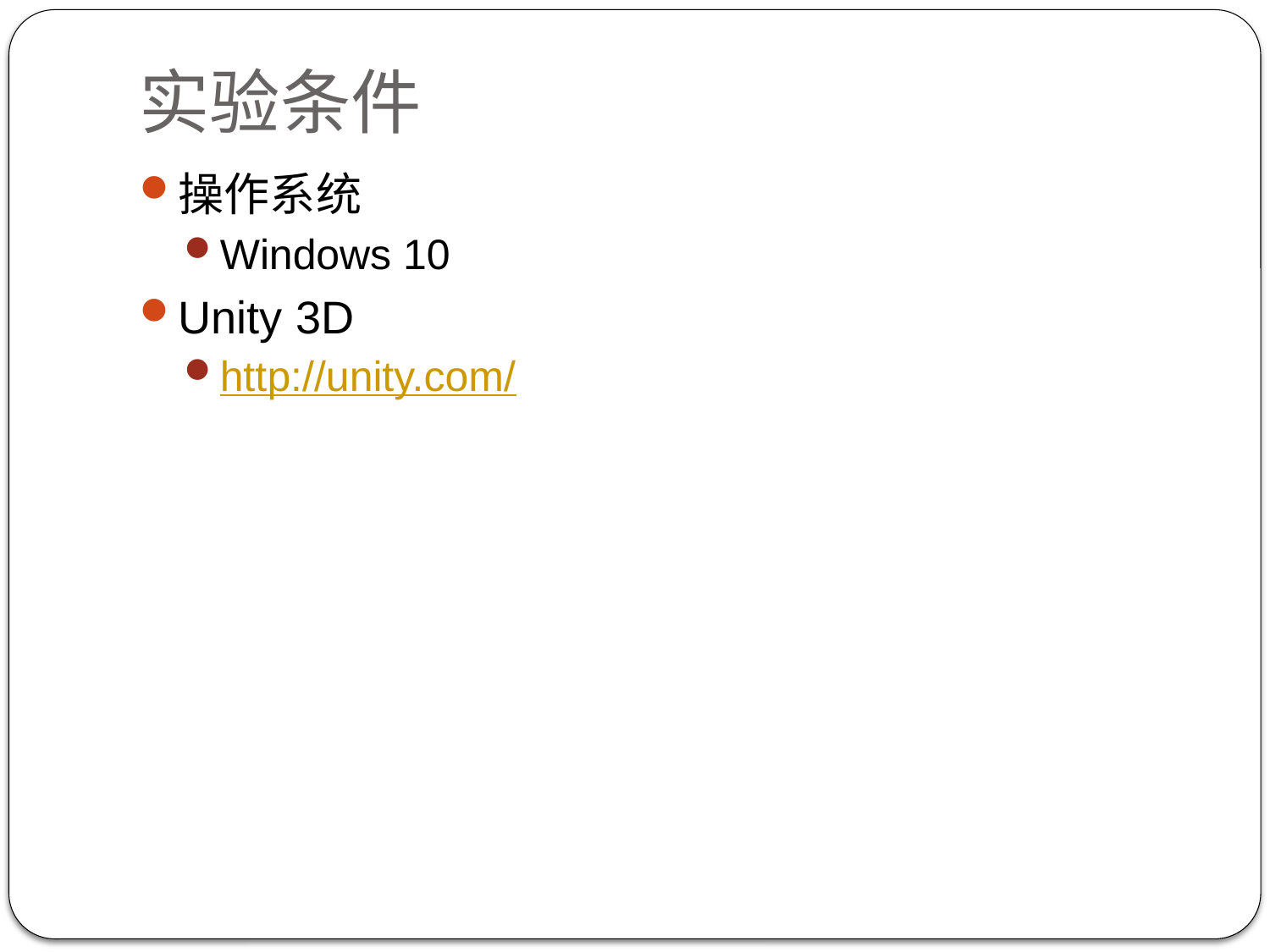

# 实验条件
操作系统
Windows 10
Unity 3D
http://unity.com/